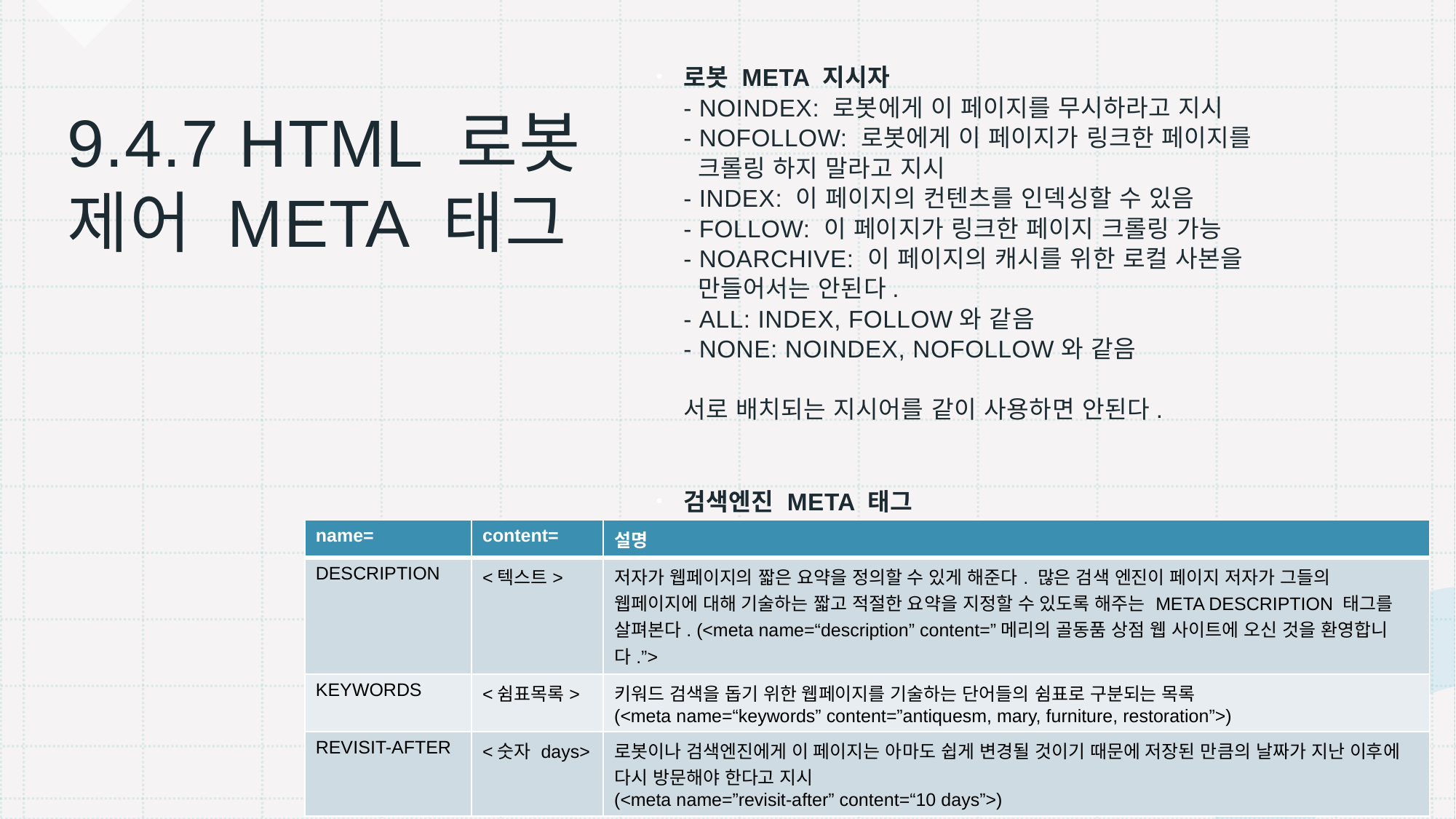

로봇 META 지시자
- NOINDEX: 로봇에게 이 페이지를 무시하라고 지시
- NOFOLLOW: 로봇에게 이 페이지가 링크한 페이지를
  크롤링 하지 말라고 지시
- INDEX: 이 페이지의 컨텐츠를 인덱싱할 수 있음
- FOLLOW: 이 페이지가 링크한 페이지 크롤링 가능
- NOARCHIVE: 이 페이지의 캐시를 위한 로컬 사본을
  만들어서는 안된다.
- ALL: INDEX, FOLLOW와 같음
- NONE: NOINDEX, NOFOLLOW와 같음
서로 배치되는 지시어를 같이 사용하면 안된다.

검색엔진 META 태그

# 9.4.7 HTML 로봇 제어 META 태그
| name= | content= | 설명 |
| --- | --- | --- |
| DESCRIPTION | <텍스트> | 저자가 웹페이지의 짧은 요약을 정의할 수 있게 해준다. 많은 검색 엔진이 페이지 저자가 그들의 웹페이지에 대해 기술하는 짧고 적절한 요약을 지정할 수 있도록 해주는 META DESCRIPTION 태그를 살펴본다. (<meta name=“description” content=”메리의 골동품 상점 웹 사이트에 오신 것을 환영합니다.”> |
| KEYWORDS | <쉼표목록> | 키워드 검색을 돕기 위한 웹페이지를 기술하는 단어들의 쉼표로 구분되는 목록 (<meta name=“keywords” content=”antiquesm, mary, furniture, restoration”>) |
| REVISIT-AFTER | <숫자 days> | 로봇이나 검색엔진에게 이 페이지는 아마도 쉽게 변경될 것이기 때문에 저장된 만큼의 날짜가 지난 이후에 다시 방문해야 한다고 지시 (<meta name=”revisit-after” content=“10 days”>) |